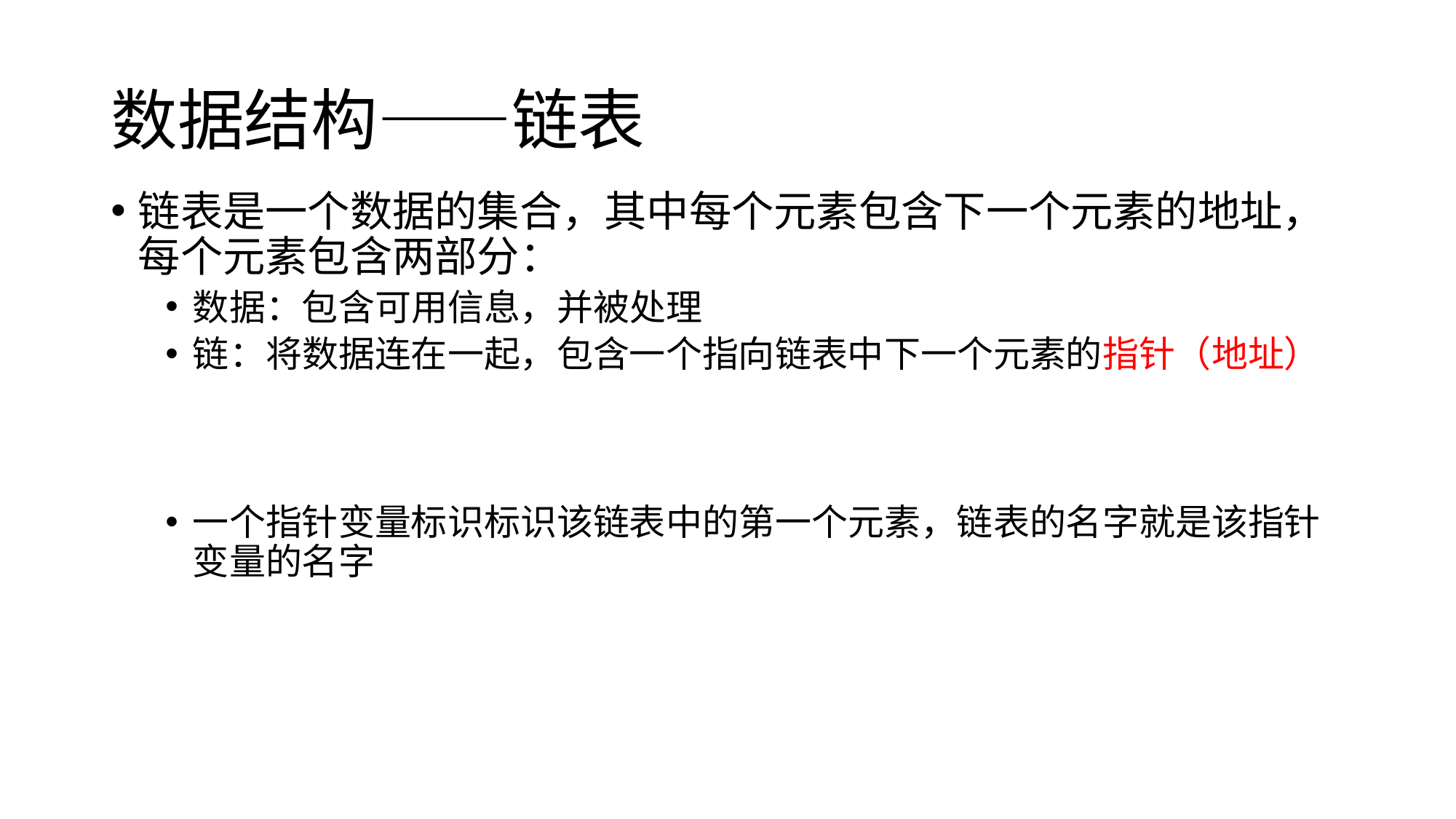

# 数据结构——链表
链表是一个数据的集合，其中每个元素包含下一个元素的地址，每个元素包含两部分：
数据：包含可用信息，并被处理
链：将数据连在一起，包含一个指向链表中下一个元素的指针（地址）

一个指针变量标识标识该链表中的第一个元素，链表的名字就是该指针变量的名字